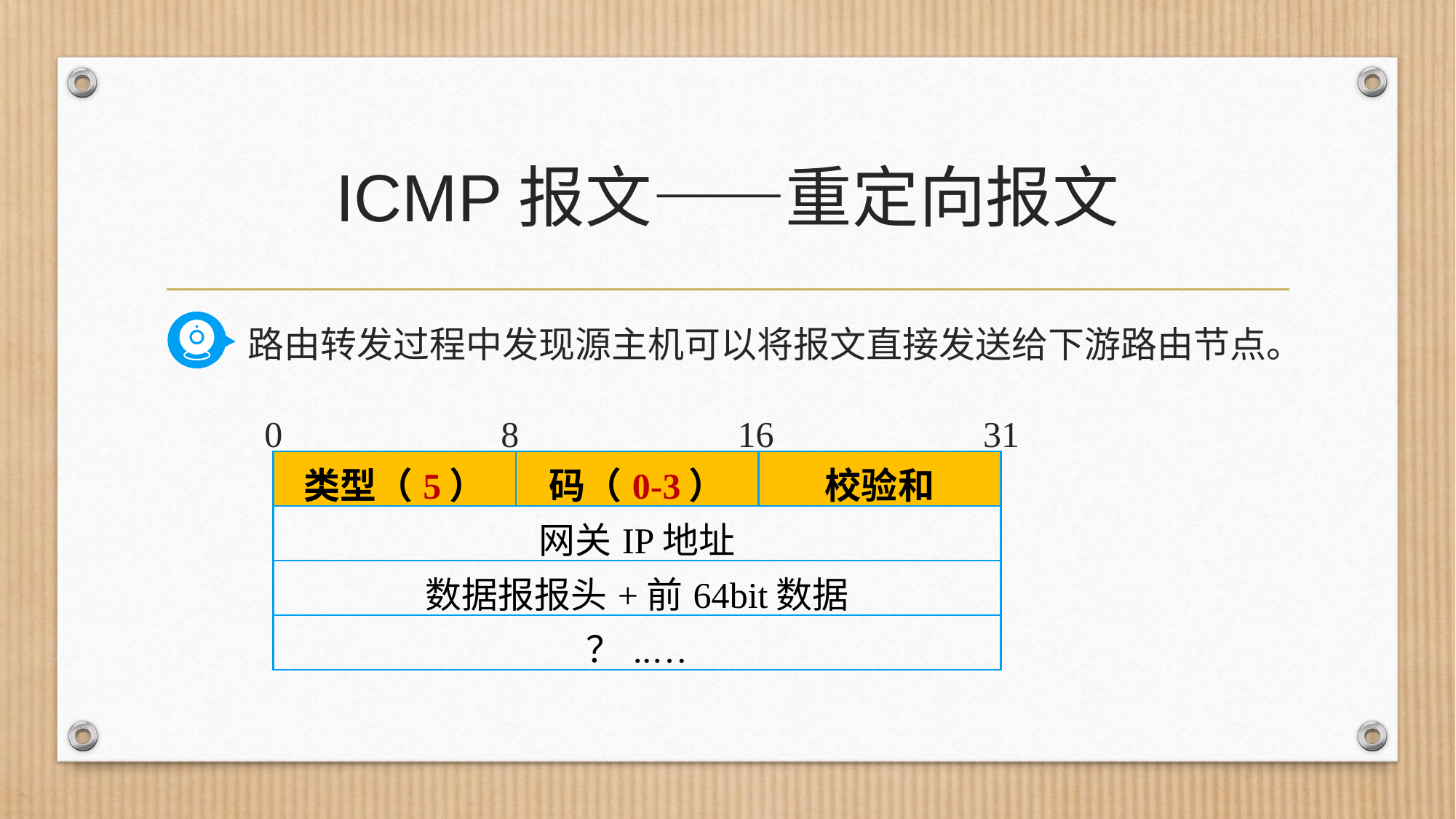

# ICMP报文——重定向报文

路由转发过程中发现源主机可以将报文直接发送给下游路由节点。
0                        8                        16                       31
| 类型（5） | 码（0-3） | 校验和 |
| --- | --- | --- |
| 网关IP地址 |  |  |
| 数据报报头+前64bit数据 |  |  |
| ？..… |  |  |